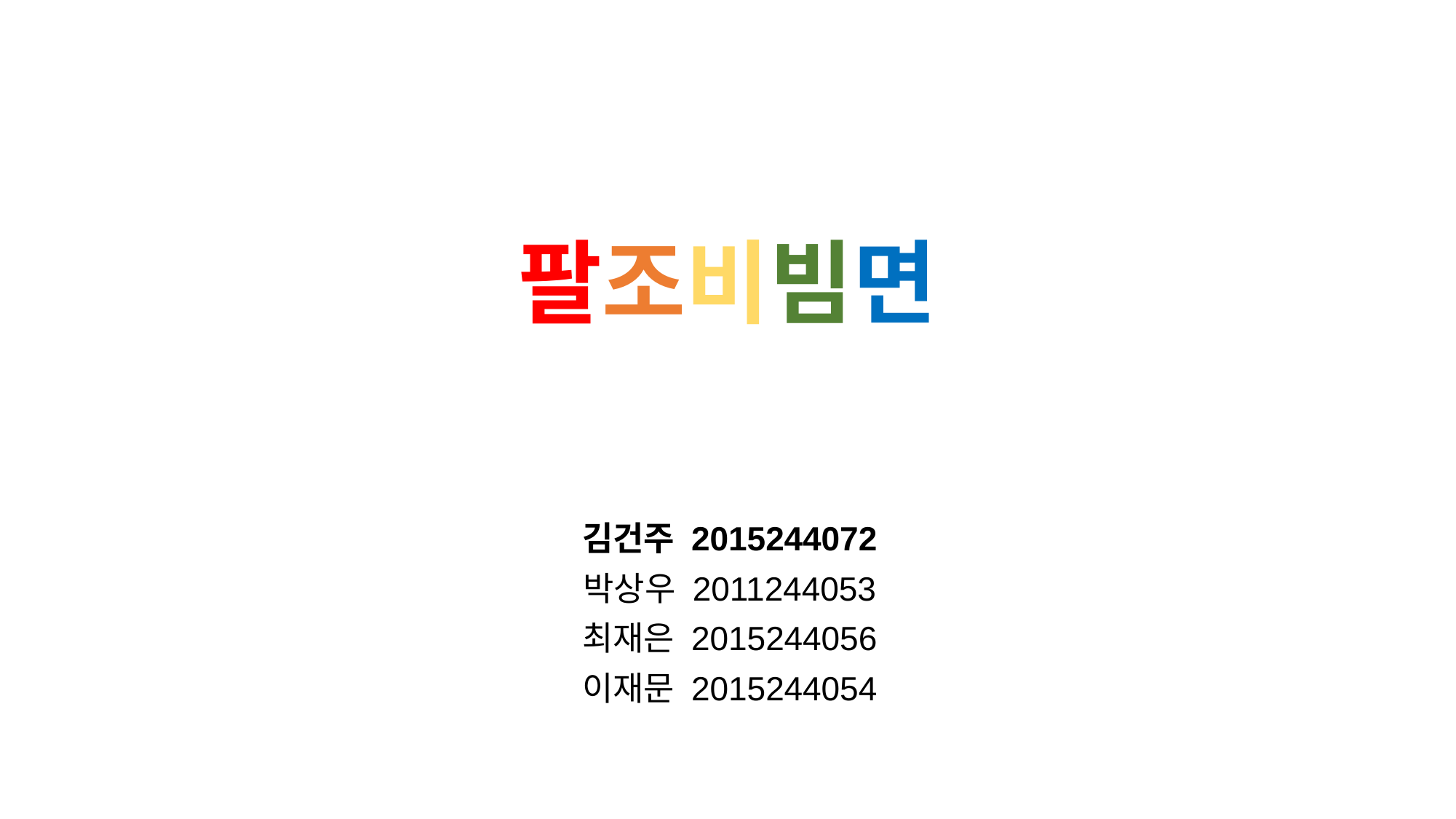

# 팔조비빔면
김건주 2015244072
박상우 2011244053
최재은 2015244056
이재문 2015244054